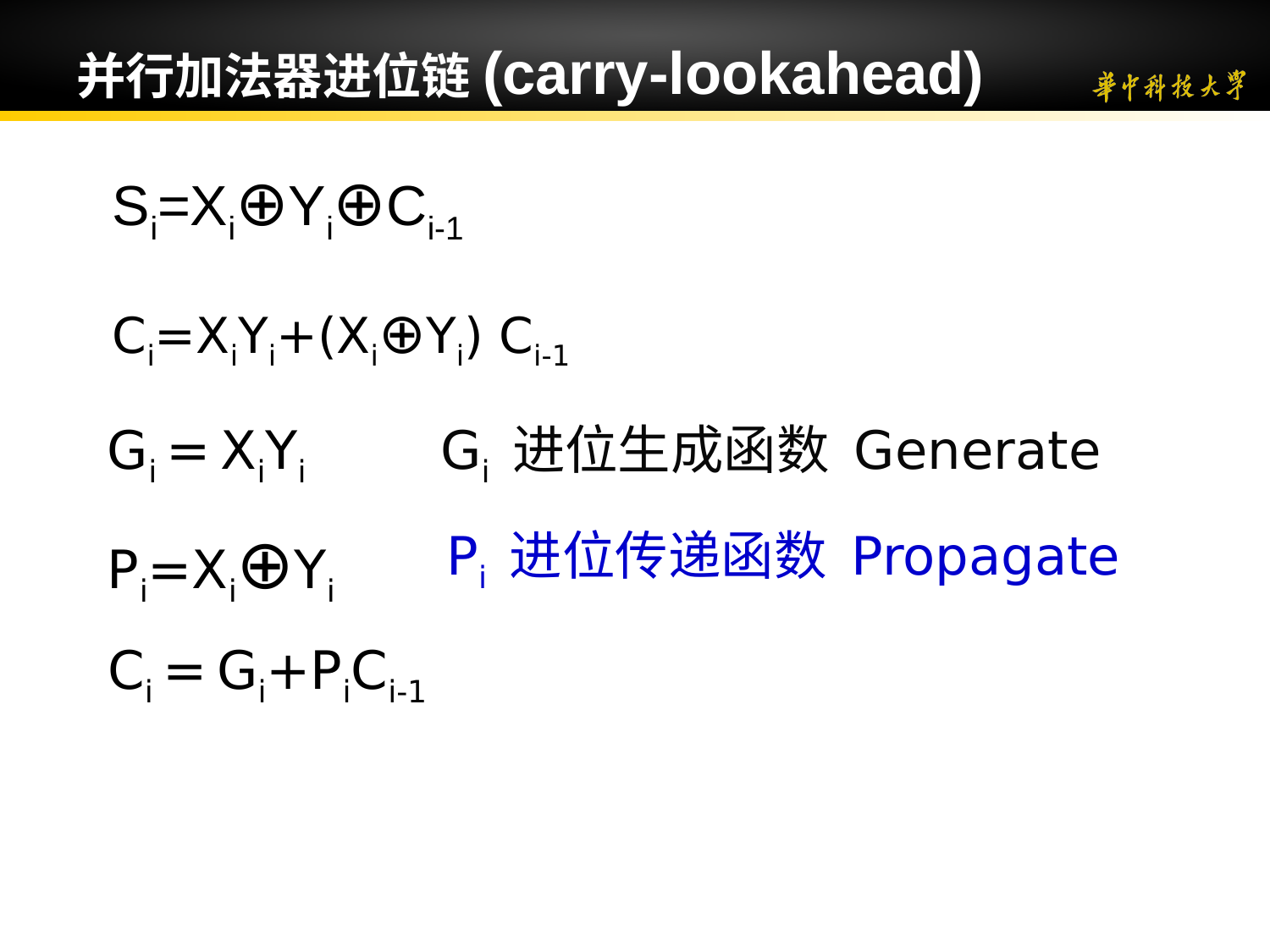

并行加法器进位链(carry-lookahead)
Si=Xi⊕Yi⊕Ci-1
Ci=XiYi+(Xi⊕Yi) Ci-1

Gi = XiYi
Pi=Xi⊕Yi

Gi 进位生成函数 Generate
Pi 进位传递函数 Propagate
Ci = Gi+PiCi-1